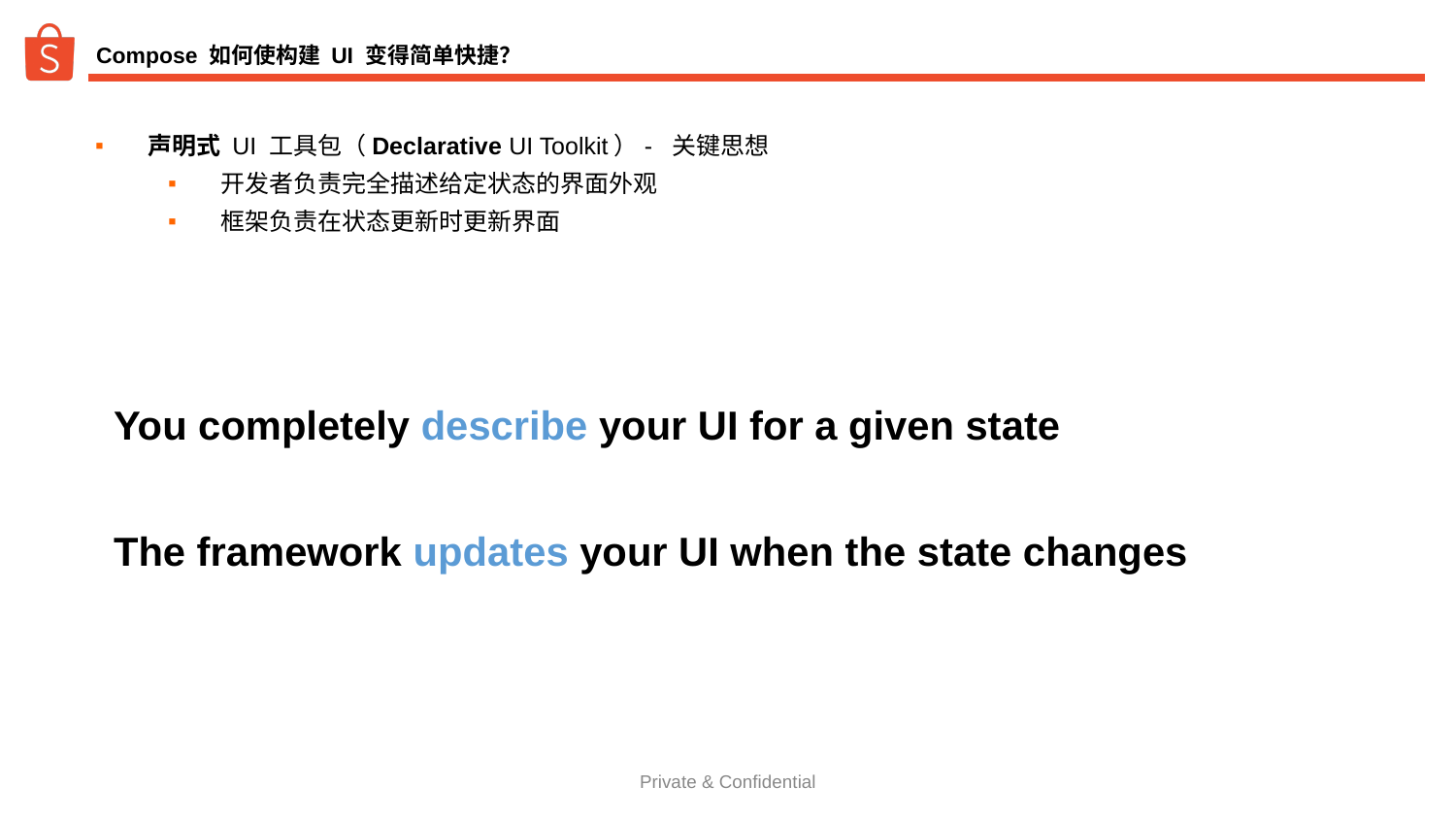

# Compose 如何使构建 UI 变得简单快捷？
声明式 UI 工具包（Declarative UI Toolkit）-  关键思想
开发者负责完全描述给定状态的界面外观
框架负责在状态更新时更新界面
You completely describe your UI for a given state

The framework updates your UI when the state changes
Private & Confidential
7